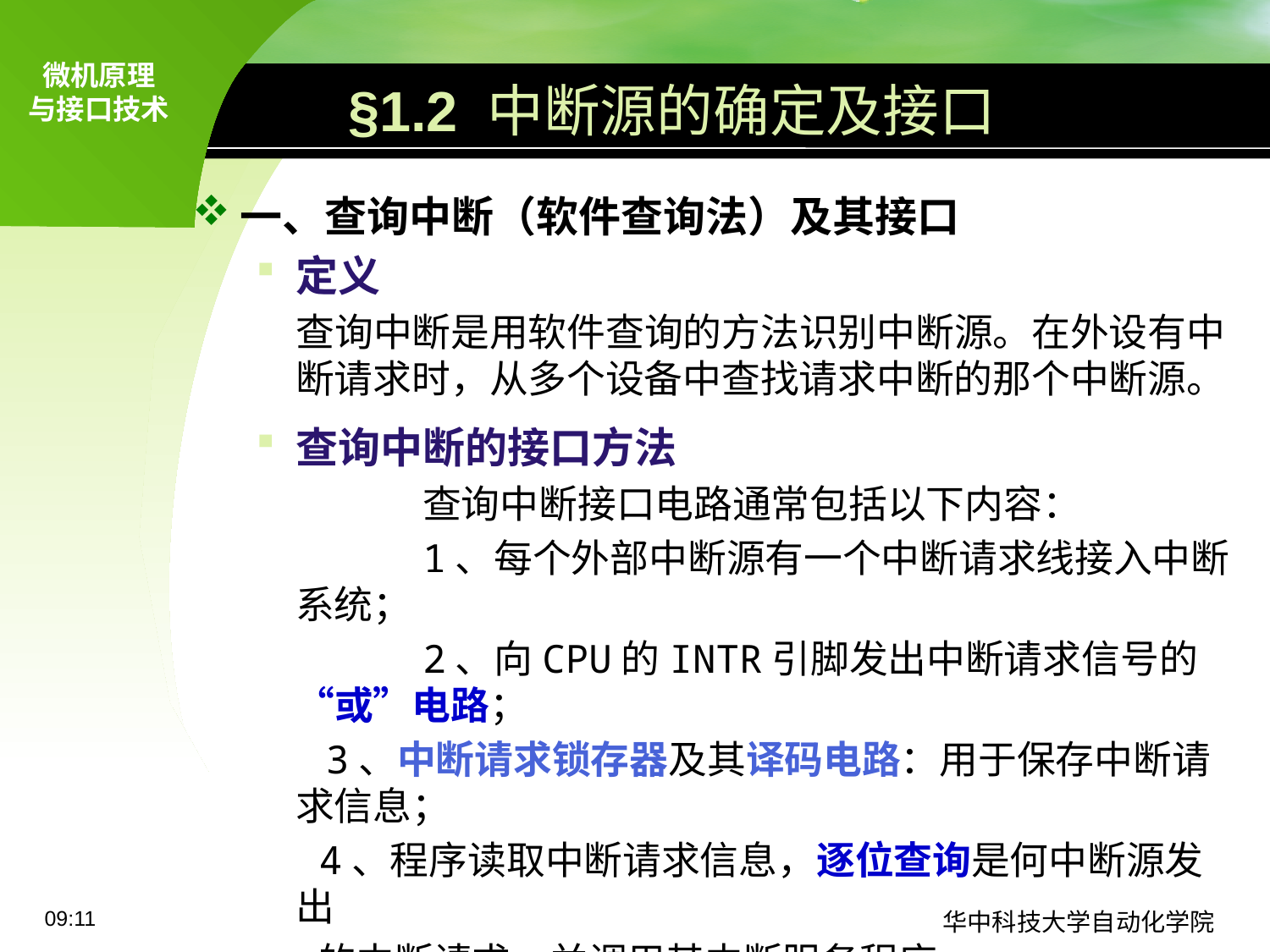

# §1.2 中断源的确定及接口
一、查询中断（软件查询法）及其接口
定义
    查询中断是用软件查询的方法识别中断源。在外设有中断请求时，从多个设备中查找请求中断的那个中断源。
查询中断的接口方法
		查询中断接口电路通常包括以下内容：
		1、每个外部中断源有一个中断请求线接入中断系统；
		2、向CPU的INTR引脚发出中断请求信号的“或”电路；
   3、中断请求锁存器及其译码电路：用于保存中断请求信息；
	 4、程序读取中断请求信息，逐位查询是何中断源发出
      的中断请求，并调用其中断服务程序。
09:11
华中科技大学自动化学院